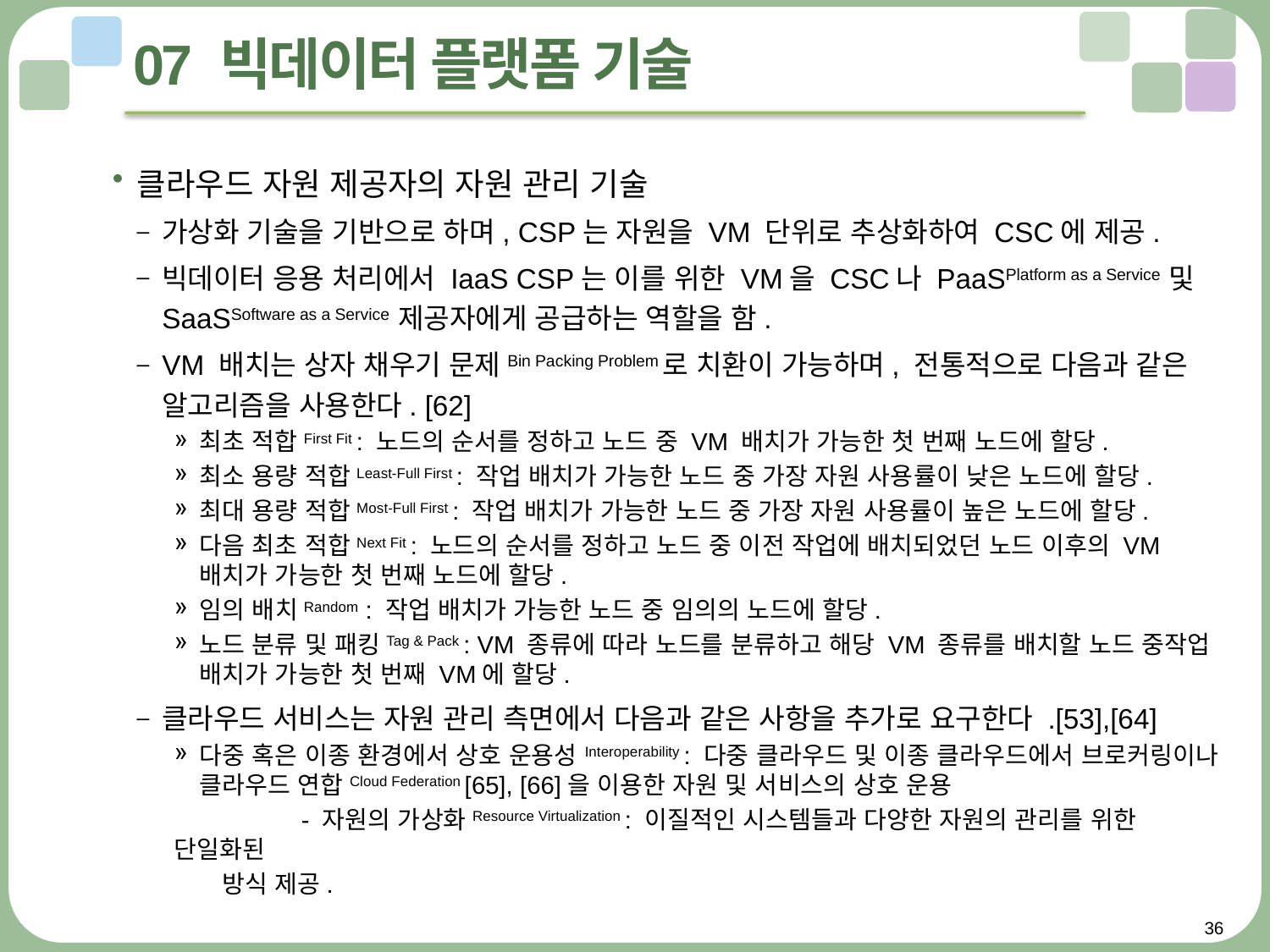

# 07 빅데이터 플랫폼 기술
클라우드 자원 제공자의 자원 관리 기술
가상화 기술을 기반으로 하며, CSP는 자원을 VM 단위로 추상화하여 CSC에 제공.
빅데이터 응용 처리에서 IaaS CSP는 이를 위한 VM을 CSC나 PaaSPlatform as a Service 및 SaaSSoftware as a Service 제공자에게 공급하는 역할을 함.
VM 배치는 상자 채우기 문제Bin Packing Problem로 치환이 가능하며, 전통적으로 다음과 같은 알고리즘을 사용한다. [62]
최초 적합First Fit : 노드의 순서를 정하고 노드 중 VM 배치가 가능한 첫 번째 노드에 할당.
최소 용량 적합Least-Full First : 작업 배치가 가능한 노드 중 가장 자원 사용률이 낮은 노드에 할당.
최대 용량 적합Most-Full First : 작업 배치가 가능한 노드 중 가장 자원 사용률이 높은 노드에 할당.
다음 최초 적합Next Fit : 노드의 순서를 정하고 노드 중 이전 작업에 배치되었던 노드 이후의 VM 배치가 가능한 첫 번째 노드에 할당.
임의 배치Random : 작업 배치가 가능한 노드 중 임의의 노드에 할당.
노드 분류 및 패킹Tag & Pack : VM 종류에 따라 노드를 분류하고 해당 VM 종류를 배치할 노드 중작업 배치가 가능한 첫 번째 VM에 할당.
클라우드 서비스는 자원 관리 측면에서 다음과 같은 사항을 추가로 요구한다 .[53],[64]
다중 혹은 이종 환경에서 상호 운용성 Interoperability : 다중 클라우드 및 이종 클라우드에서 브로커링이나 클라우드 연합Cloud Federation [65], [66]을 이용한 자원 및 서비스의 상호 운용
	- 자원의 가상화Resource Virtualization : 이질적인 시스템들과 다양한 자원의 관리를 위한 단일화된
      방식 제공.